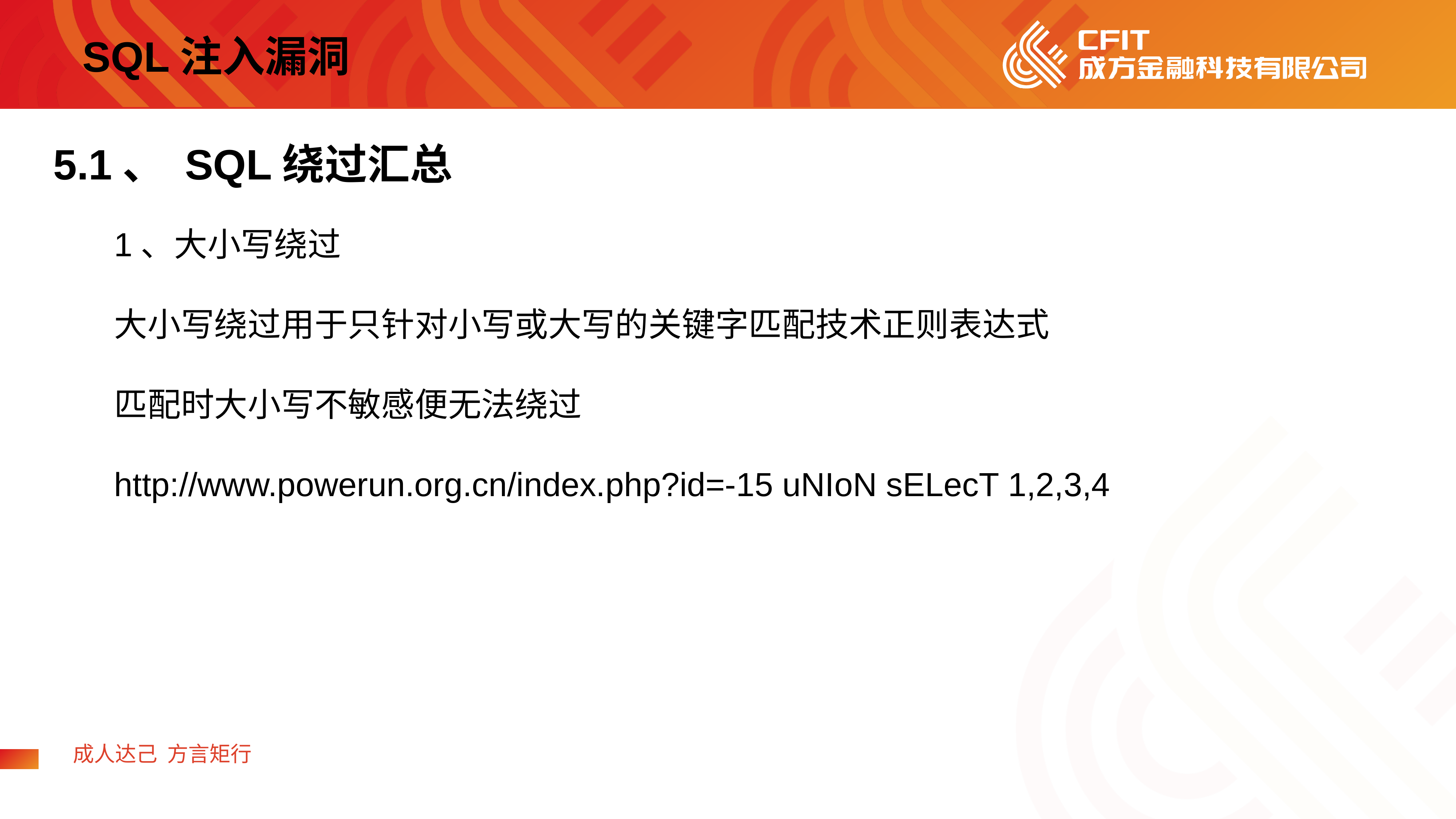

SQL注入漏洞
5.1、 SQL绕过汇总
1、大小写绕过

大小写绕过用于只针对小写或大写的关键字匹配技术正则表达式

匹配时大小写不敏感便无法绕过

http://www.powerun.org.cn/index.php?id=-15 uNIoN sELecT 1,2,3,4